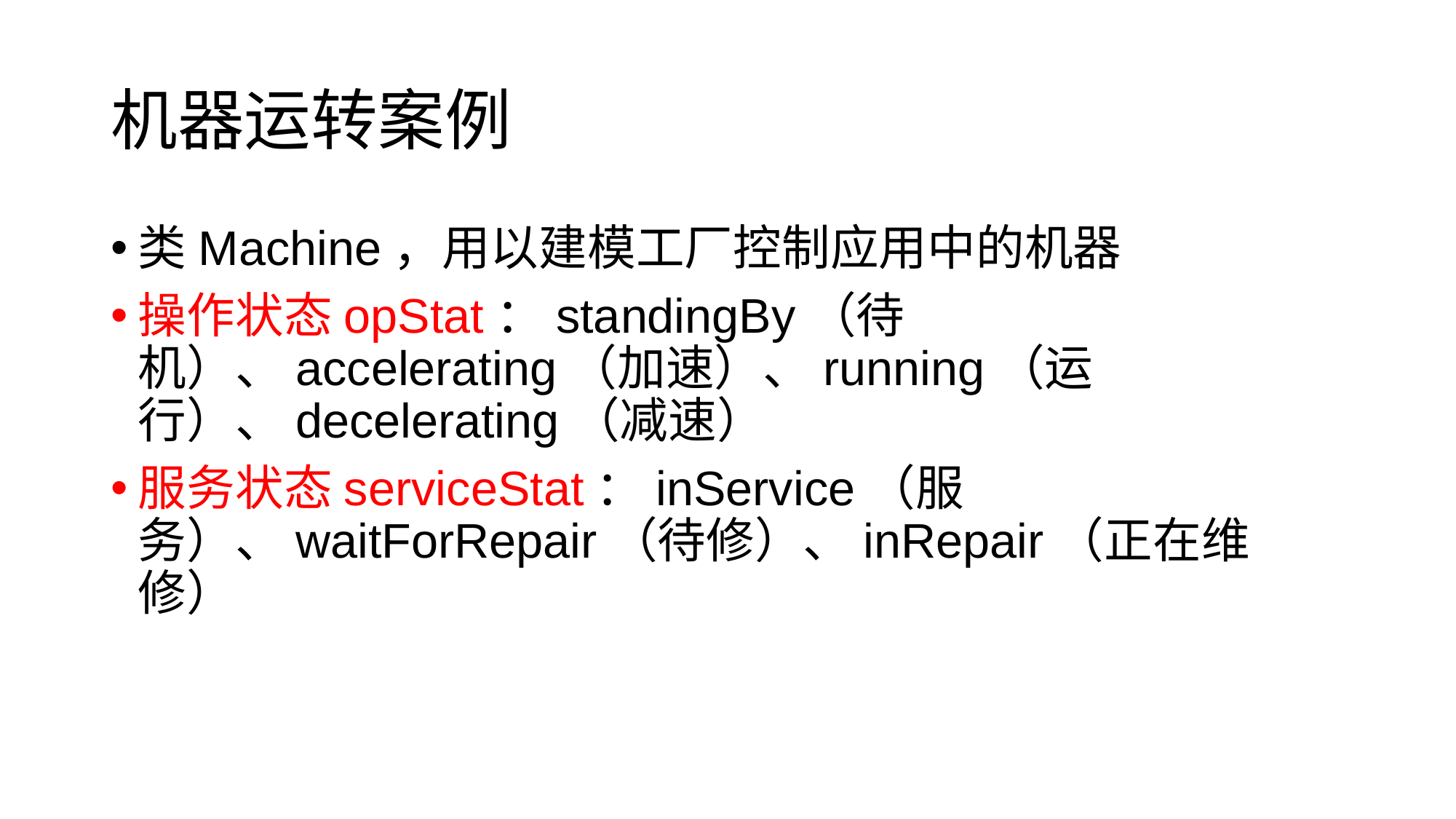

# 机器运转案例
类Machine，用以建模工厂控制应用中的机器
操作状态opStat：standingBy（待机）、accelerating（加速）、running（运行）、decelerating（减速）
服务状态serviceStat：inService（服务）、waitForRepair（待修）、inRepair（正在维修）